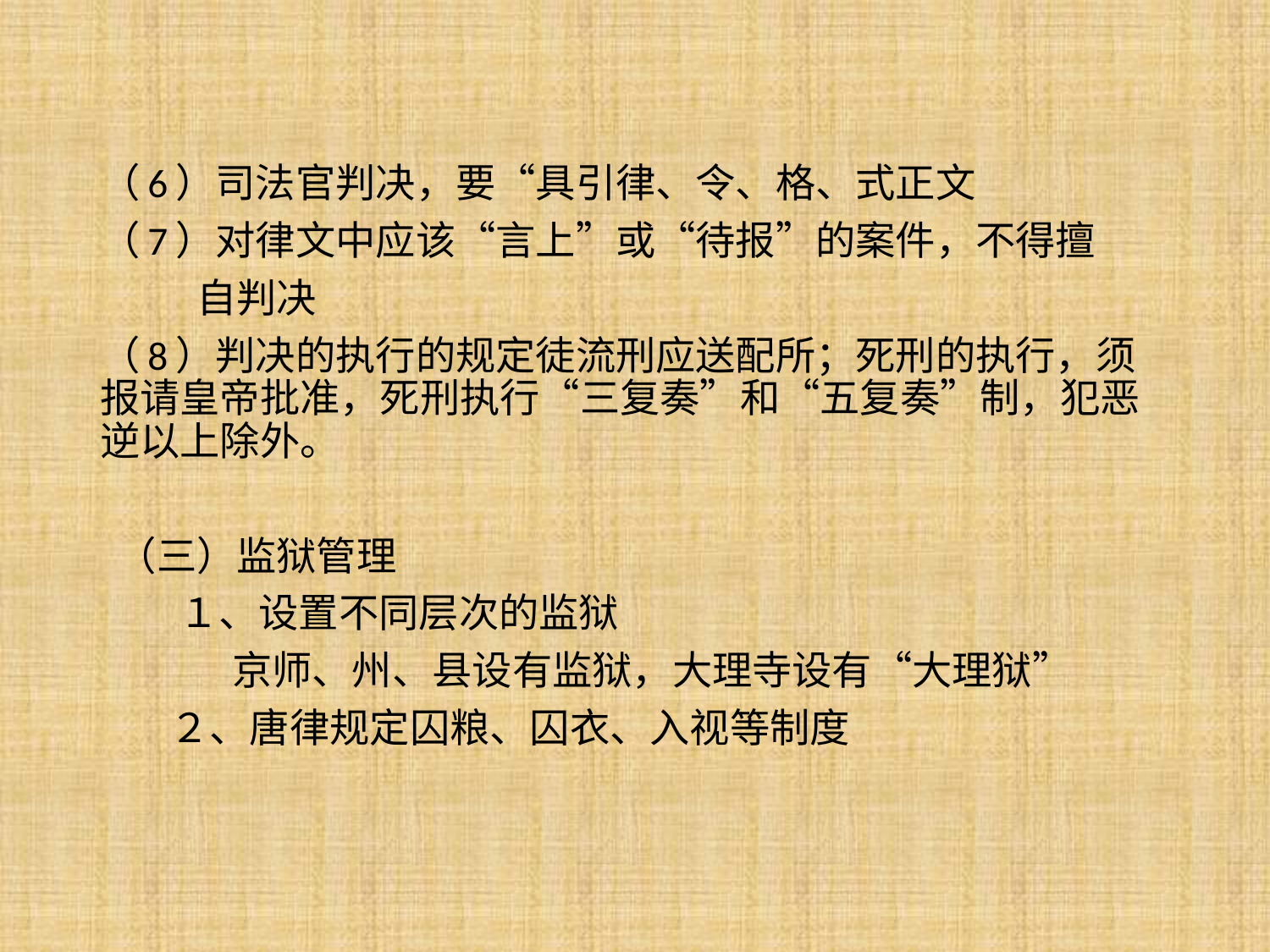

（6）司法官判决，要“具引律、令、格、式正文
（7）对律文中应该“言上”或“待报”的案件，不得擅
          自判决
（8）判决的执行的规定徒流刑应送配所；死刑的执行，须报请皇帝批准，死刑执行“三复奏”和“五复奏”制，犯恶逆以上除外。

 （三）监狱管理
        １、设置不同层次的监狱
              京师、州、县设有监狱，大理寺设有“大理狱”
       ２、唐律规定囚粮、囚衣、入视等制度